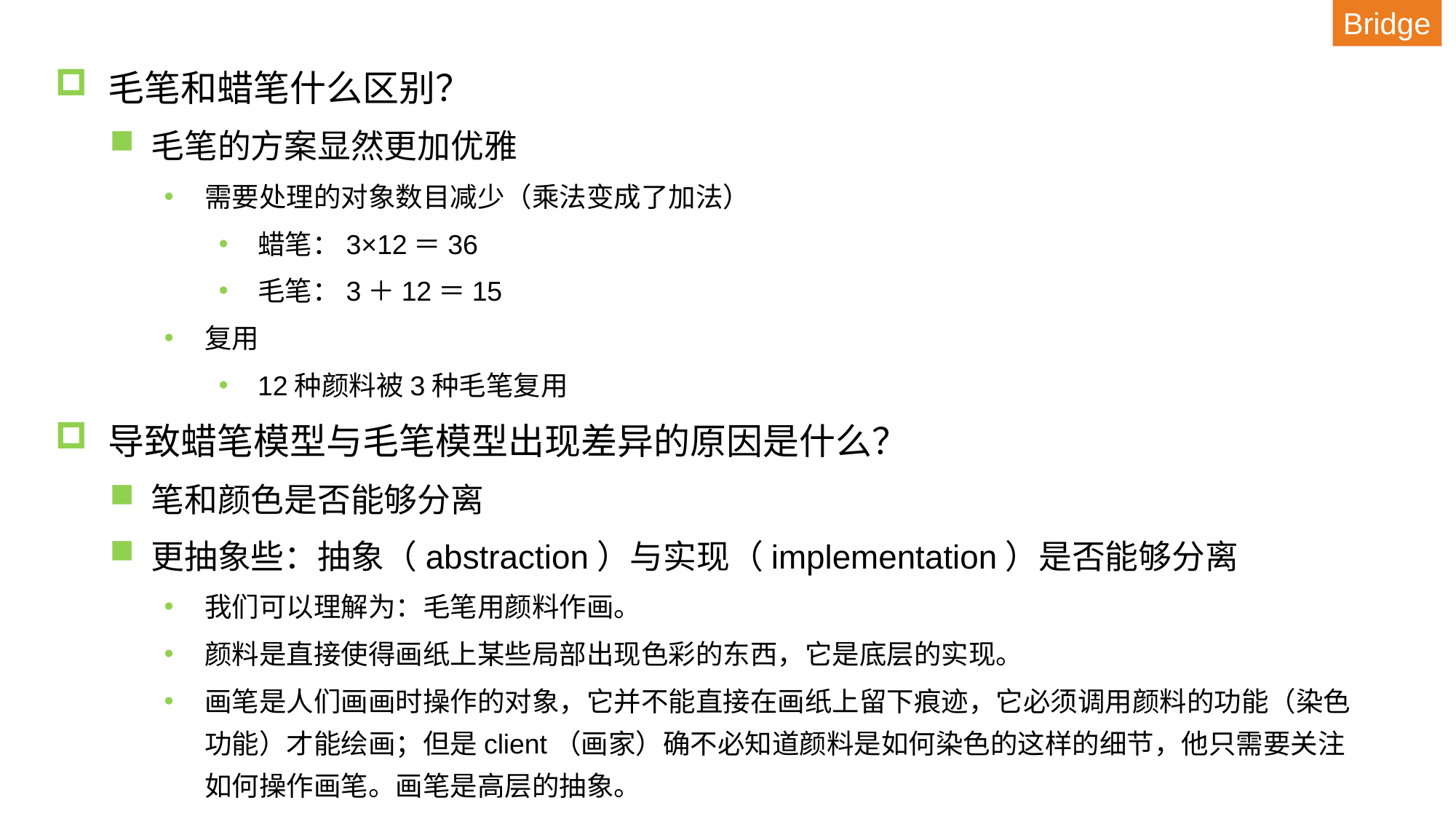

Bridge
毛笔和蜡笔什么区别？
毛笔的方案显然更加优雅
需要处理的对象数目减少（乘法变成了加法）
蜡笔：3×12＝36
毛笔：3＋12＝15
复用
12种颜料被3种毛笔复用
导致蜡笔模型与毛笔模型出现差异的原因是什么？
笔和颜色是否能够分离
更抽象些：抽象（abstraction）与实现（implementation）是否能够分离
我们可以理解为：毛笔用颜料作画。
颜料是直接使得画纸上某些局部出现色彩的东西，它是底层的实现。
画笔是人们画画时操作的对象，它并不能直接在画纸上留下痕迹，它必须调用颜料的功能（染色功能）才能绘画；但是client（画家）确不必知道颜料是如何染色的这样的细节，他只需要关注如何操作画笔。画笔是高层的抽象。
90